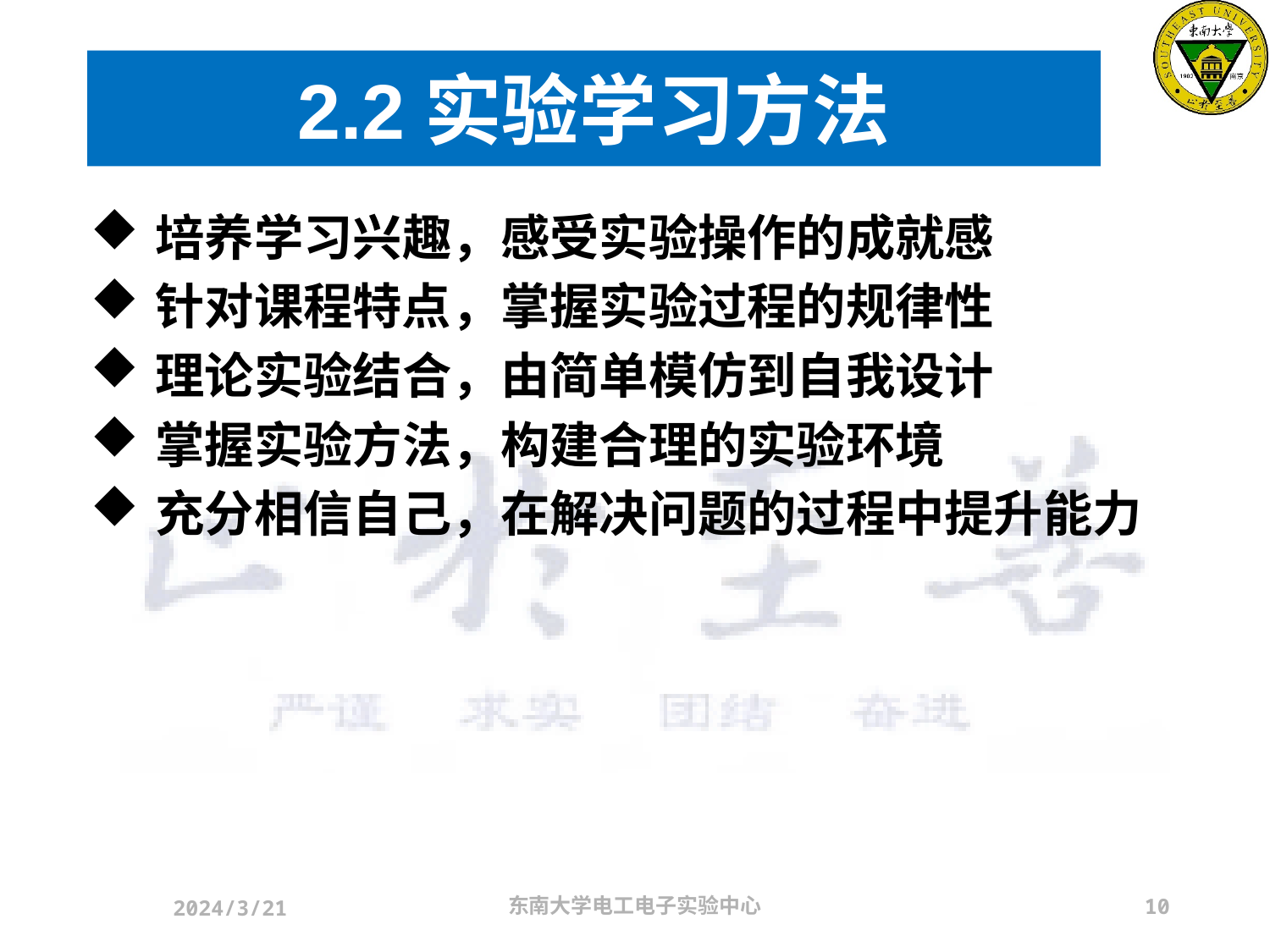

# 2.2实验学习方法
培养学习兴趣，感受实验操作的成就感
针对课程特点，掌握实验过程的规律性
理论实验结合，由简单模仿到自我设计
掌握实验方法，构建合理的实验环境
充分相信自己，在解决问题的过程中提升能力

2024/3/21
东南大学电工电子实验中心
10